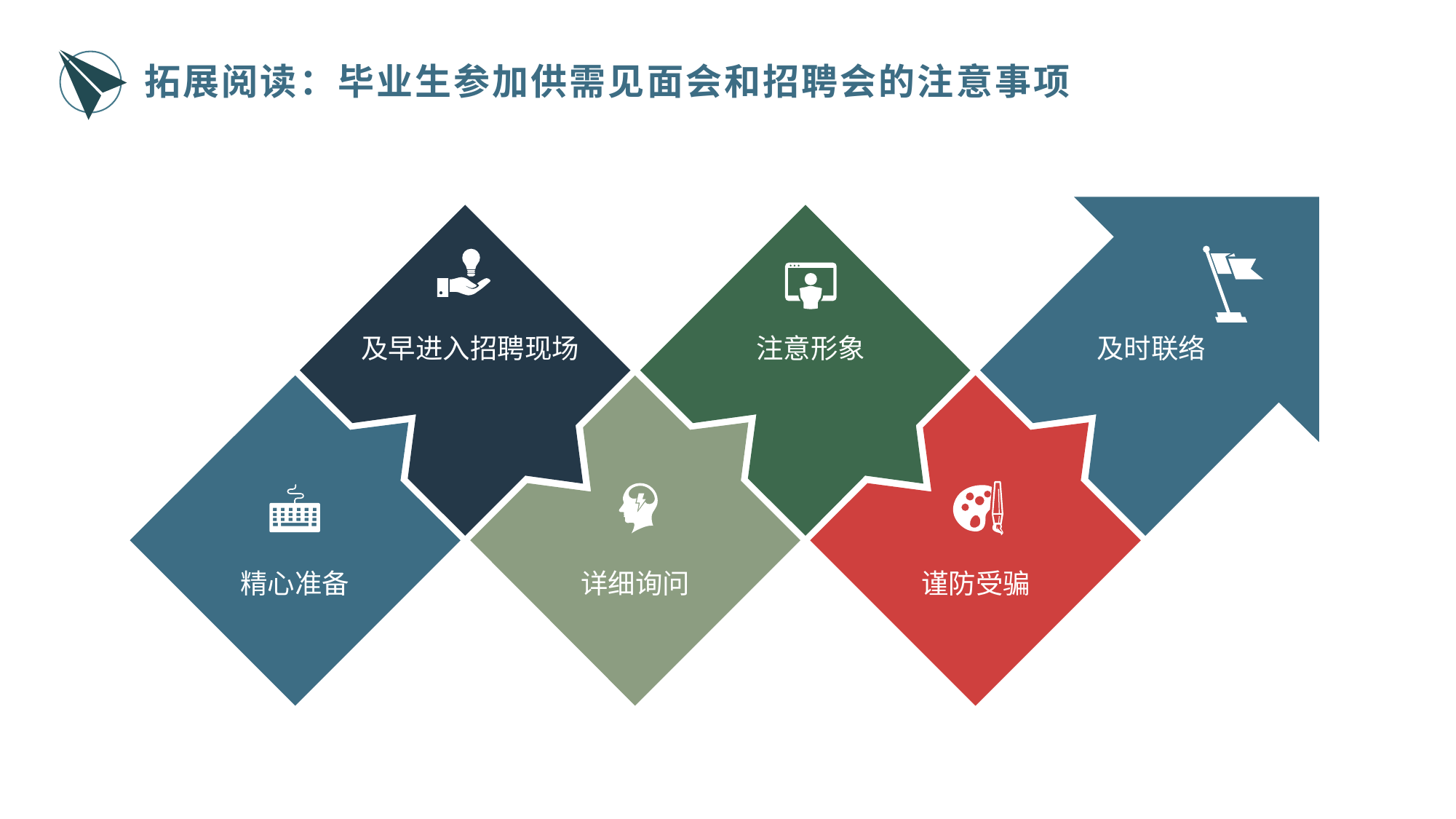

拓展阅读：毕业生参加供需见面会和招聘会的注意事项

及早进入招聘现场
注意形象
及时联络

精心准备
详细询问
谨防受骗